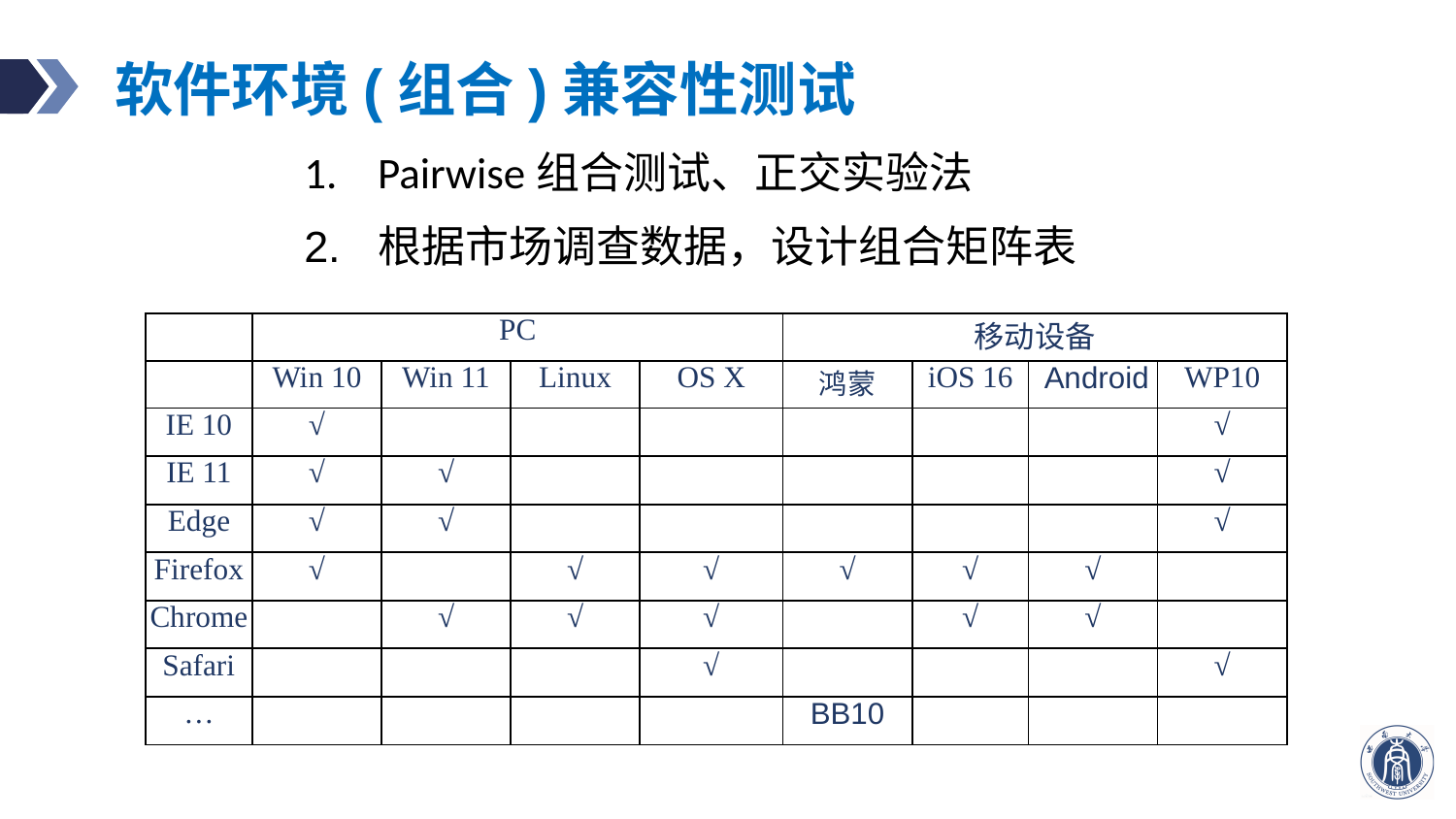

# 软件环境(组合)兼容性测试
Pairwise组合测试、正交实验法
根据市场调查数据，设计组合矩阵表
|  | PC |  |  |  | 移动设备 |  |  |  |
| --- | --- | --- | --- | --- | --- | --- | --- | --- |
|  | Win 10 | Win 11 | Linux | OS X | 鸿蒙 | iOS 16 | Android | WP10 |
| IE 10 | √ |  |  |  |  |  |  | √ |
| IE 11 | √ | √ |  |  |  |  |  | √ |
| Edge | √ | √ |  |  |  |  |  | √ |
| Firefox | √ |  | √ | √ | √ | √ | √ |  |
| Chrome |  | √ | √ | √ |  | √ | √ |  |
| Safari |  |  |  | √ |  |  |  | √ |
| … |  |  |  |  | BB10 |  |  |  |